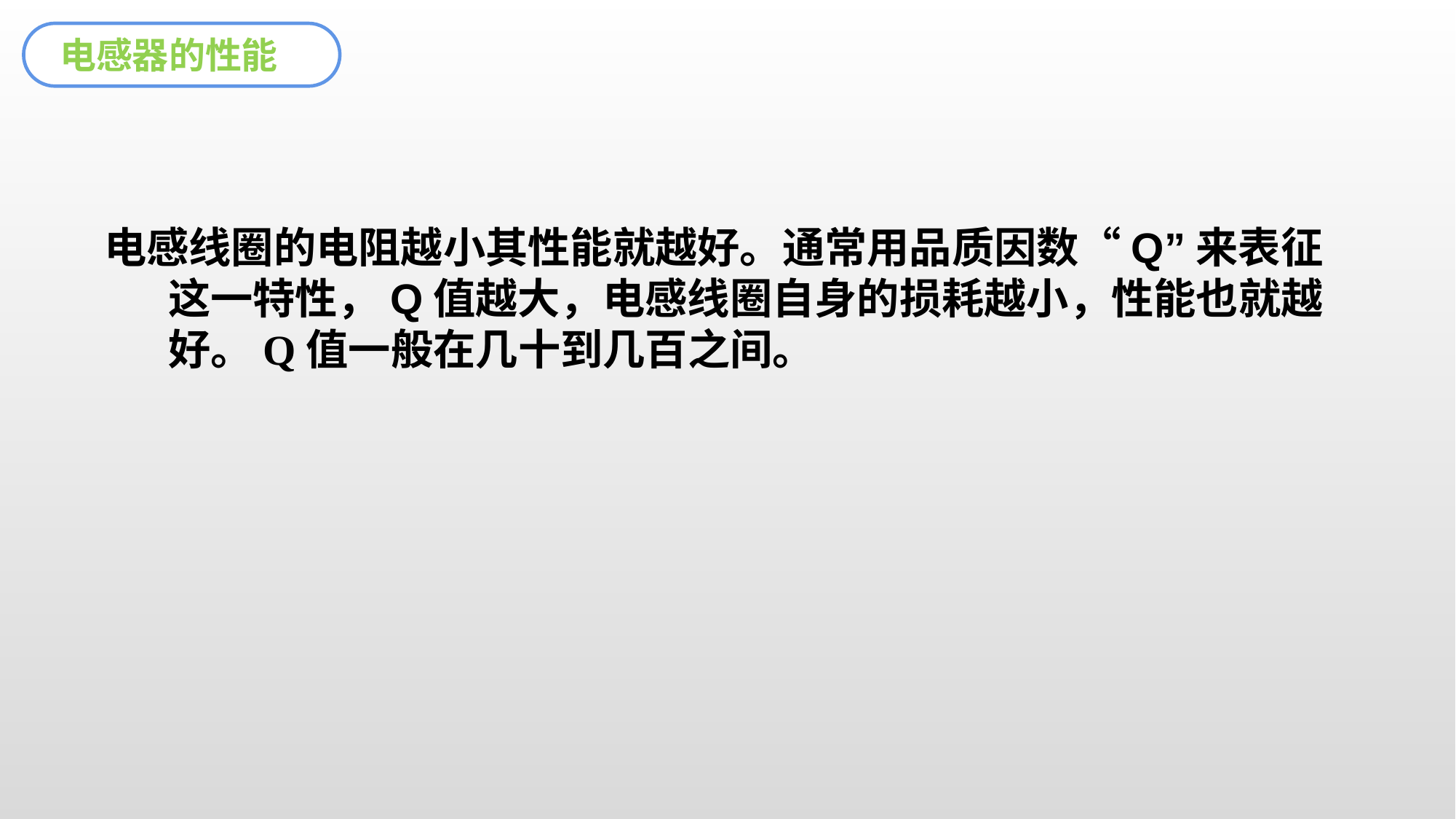

电感器的性能
电感线圈的电阻越小其性能就越好。通常用品质因数“Q”来表征这一特性，Q值越大，电感线圈自身的损耗越小，性能也就越好。Q值一般在几十到几百之间。